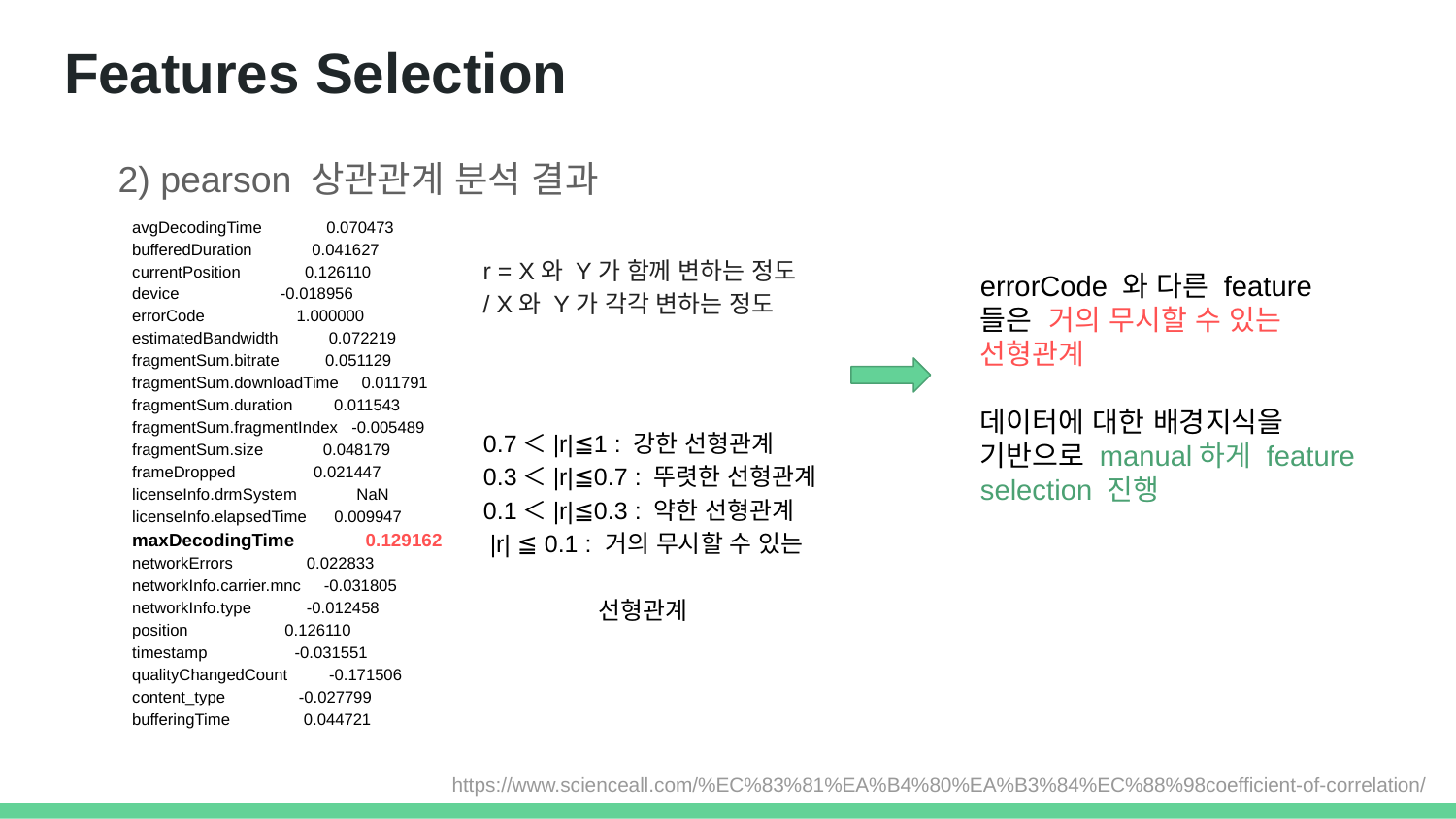

# Features Selection
2) pearson 상관관계 분석 결과

avgDecodingTime              0.070473
bufferedDuration             0.041627
currentPosition              0.126110
device                      -0.018956
errorCode                    1.000000
estimatedBandwidth           0.072219
fragmentSum.bitrate          0.051129
fragmentSum.downloadTime     0.011791
fragmentSum.duration         0.011543
fragmentSum.fragmentIndex   -0.005489
fragmentSum.size             0.048179
frameDropped                 0.021447
licenseInfo.drmSystem             NaN
licenseInfo.elapsedTime      0.009947
maxDecodingTime              0.129162
networkErrors                0.022833
networkInfo.carrier.mnc     -0.031805
networkInfo.type            -0.012458
position                     0.126110
timestamp                   -0.031551
qualityChangedCount         -0.171506
content_type                -0.027799
bufferingTime                0.044721

r = X와 Y가 함께 변하는 정도 / X와 Y가 각각 변하는 정도
errorCode 와 다른 feature들은  거의 무시할 수 있는 선형관계

데이터에 대한 배경지식을 기반으로 manual하게 feature selection 진행

0.7＜|r|≦1 : 강한 선형관계
0.3＜|r|≦0.7 : 뚜렷한 선형관계
0.1＜|r|≦0.3 : 약한 선형관계
 |r| ≦ 0.1 : 거의 무시할 수 있는
                 선형관계
https://www.scienceall.com/%EC%83%81%EA%B4%80%EA%B3%84%EC%88%98coefficient-of-correlation/